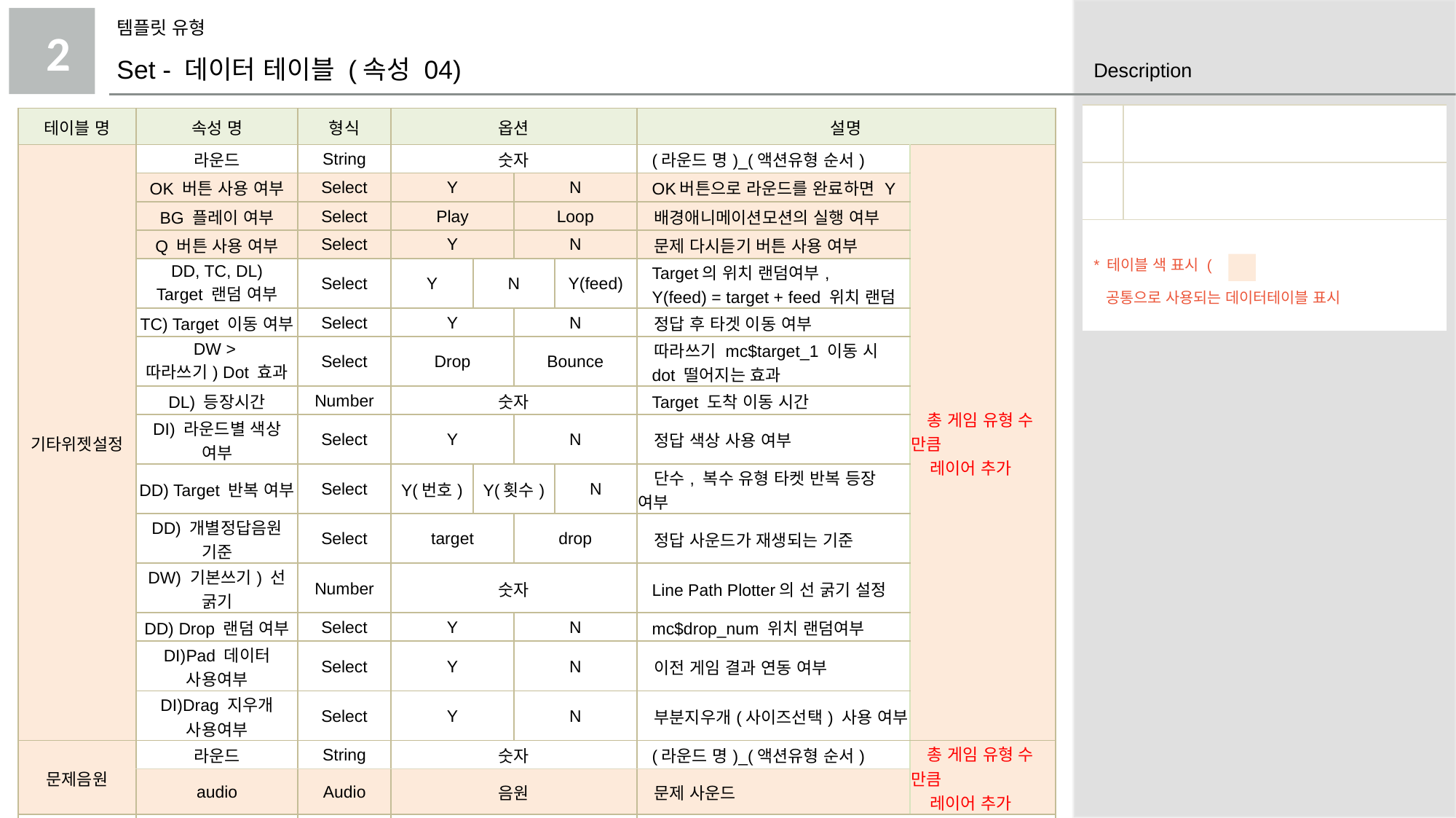

템플릿 유형
2
Set - 데이터 테이블 (속성 04)
|  |  |
| --- | --- |
|  |  |
| \* 테이블 색 표시 ( ) 공통으로 사용되는 데이터테이블 표시 |  |
| 테이블 명 | 속성 명 | 형식 | 옵션 |  |  |  | 설명 |  |
| --- | --- | --- | --- | --- | --- | --- | --- | --- |
| 기타위젯설정 | 라운드 | String | 숫자 |  |  |  | (라운드 명)\_(액션유형 순서) | 총 게임 유형 수 만큼 레이어 추가 |
|  | OK 버튼 사용 여부 | Select | Y |  | N |  | OK버튼으로 라운드를 완료하면 Y |  |
|  | BG 플레이 여부 | Select | Play |  | Loop |  | 배경애니메이션모션의 실행 여부 |  |
|  | Q 버튼 사용 여부 | Select | Y |  | N |  | 문제 다시듣기 버튼 사용 여부 |  |
|  | DD, TC, DL) Target 랜덤 여부 | Select | Y | N |  | Y(feed) | Target의 위치 랜덤여부, Y(feed) = target + feed 위치 랜덤 |  |
|  | TC) Target 이동 여부 | Select | Y |  | N |  | 정답 후 타겟 이동 여부 |  |
|  | DW > 따라쓰기) Dot 효과 | Select | Drop |  | Bounce |  | 따라쓰기 mc$target\_1 이동 시 dot 떨어지는 효과 |  |
|  | DL) 등장시간 | Number | 숫자 |  |  |  | Target 도착 이동 시간 |  |
|  | DI) 라운드별 색상 여부 | Select | Y |  | N |  | 정답 색상 사용 여부 |  |
|  | DD) Target 반복 여부 | Select | Y(번호) | Y(횟수) |  | N | 단수, 복수 유형 타켓 반복 등장 여부 |  |
|  | DD) 개별정답음원 기준 | Select | target |  | drop |  | 정답 사운드가 재생되는 기준 |  |
|  | DW) 기본쓰기) 선 굵기 | Number | 숫자 |  |  |  | Line Path Plotter의 선 굵기 설정 |  |
|  | DD) Drop 랜덤 여부 | Select | Y |  | N |  | mc$drop\_num 위치 랜덤여부 |  |
|  | DI)Pad 데이터 사용여부 | Select | Y |  | N |  | 이전 게임 결과 연동 여부 |  |
|  | DI)Drag 지우개 사용여부 | Select | Y |  | N |  | 부분지우개(사이즈선택) 사용 여부 |  |
| 문제음원 | 라운드 | String | 숫자 |  |  |  | (라운드 명)\_(액션유형 순서) | 총 게임 유형 수 만큼 레이어 추가 |
|  | audio | Audio | 음원 |  |  |  | 문제 사운드 |  |
| DD,DL)타겟번호 | 라운드 | String | 숫자 |  |  |  | (라운드 명)\_(액션유형 순서) |  |
|  | 정답 target 번호 | String | 숫자 |  |  |  | 정답 레이블명 숫자 |  |
| DD)스티커갯수 | 라운드 | String | 숫자 |  |  |  | (라운드 명)\_(액션유형 순서) |  |
|  | id | String | Id |  |  |  | (라운드)\_(mc$target 레이블명) |  |
|  | count | Number | 숫자 |  |  |  | 스티커 유형 타겟 반복 등장 횟수 |  |